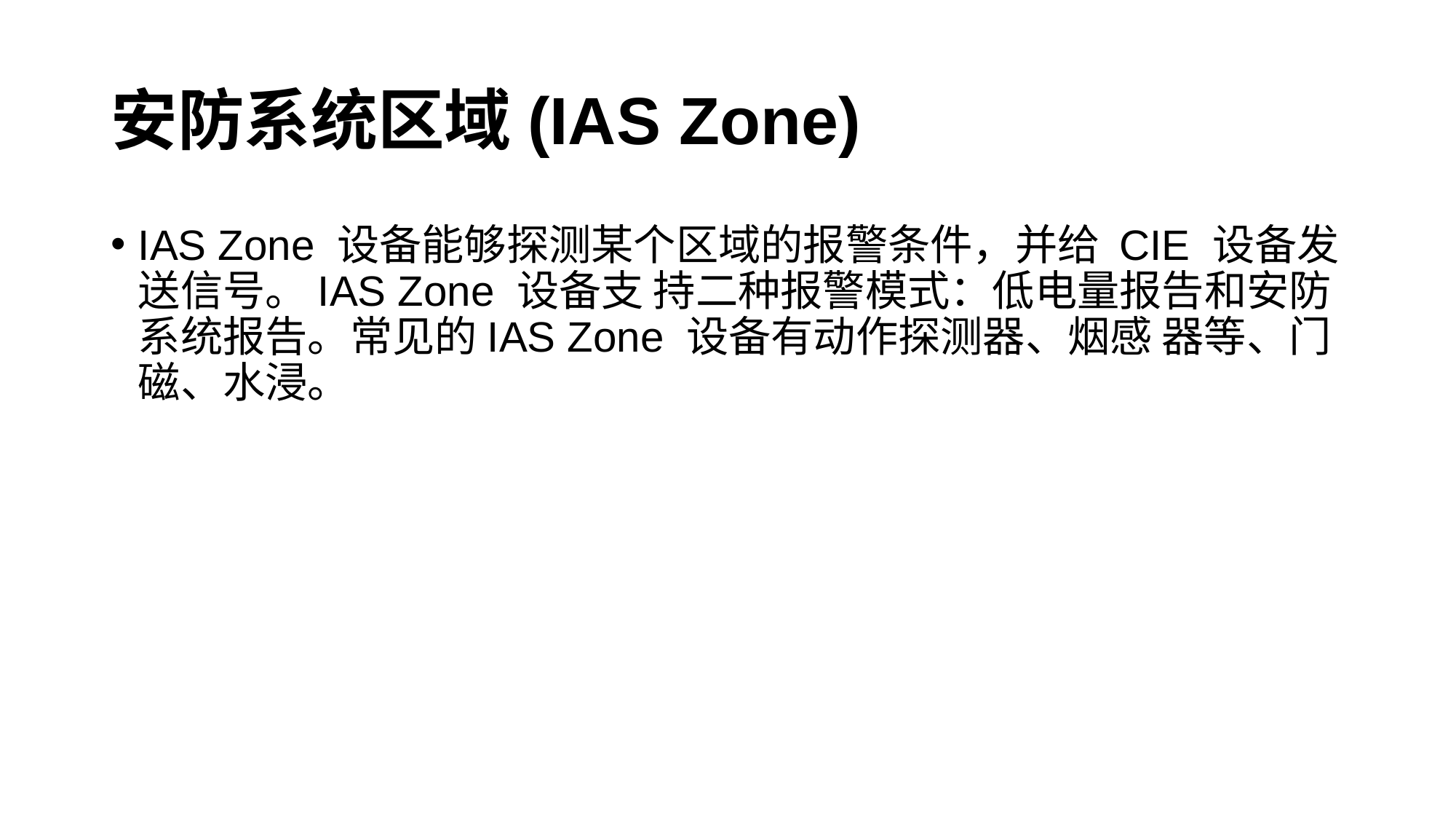

# 安防系统区域(IAS Zone)
IAS Zone 设备能够探测某个区域的报警条件，并给 CIE 设备发送信号。IAS Zone 设备支 持二种报警模式：低电量报告和安防系统报告。常见的IAS Zone 设备有动作探测器、烟感 器等、门磁、水浸。